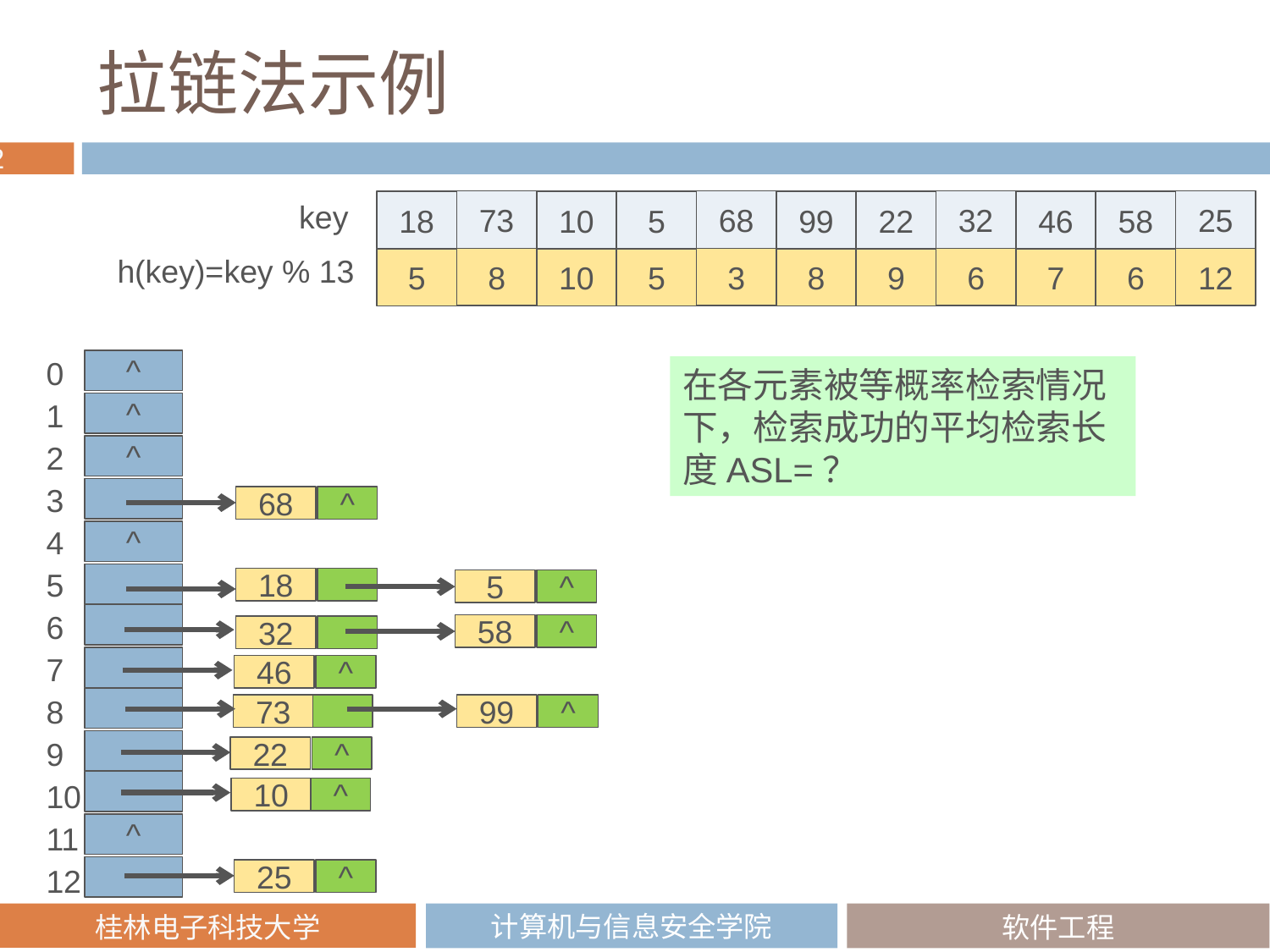

# 拉链法示例
73
68
32
25
key
18
10
5
99
22
46
58
h(key)=key % 13
8
3
6
12
5
10
5
8
9
7
6
0
1
2
3
4
5
6
7
8
9
10
11
12
^
在各元素被等概率检索情况下，检索成功的平均检索长度ASL=？
^
^

68
^
^

18

5
^

58
^
32

46
^

73

99
^

22
^

10
^
^

25
^